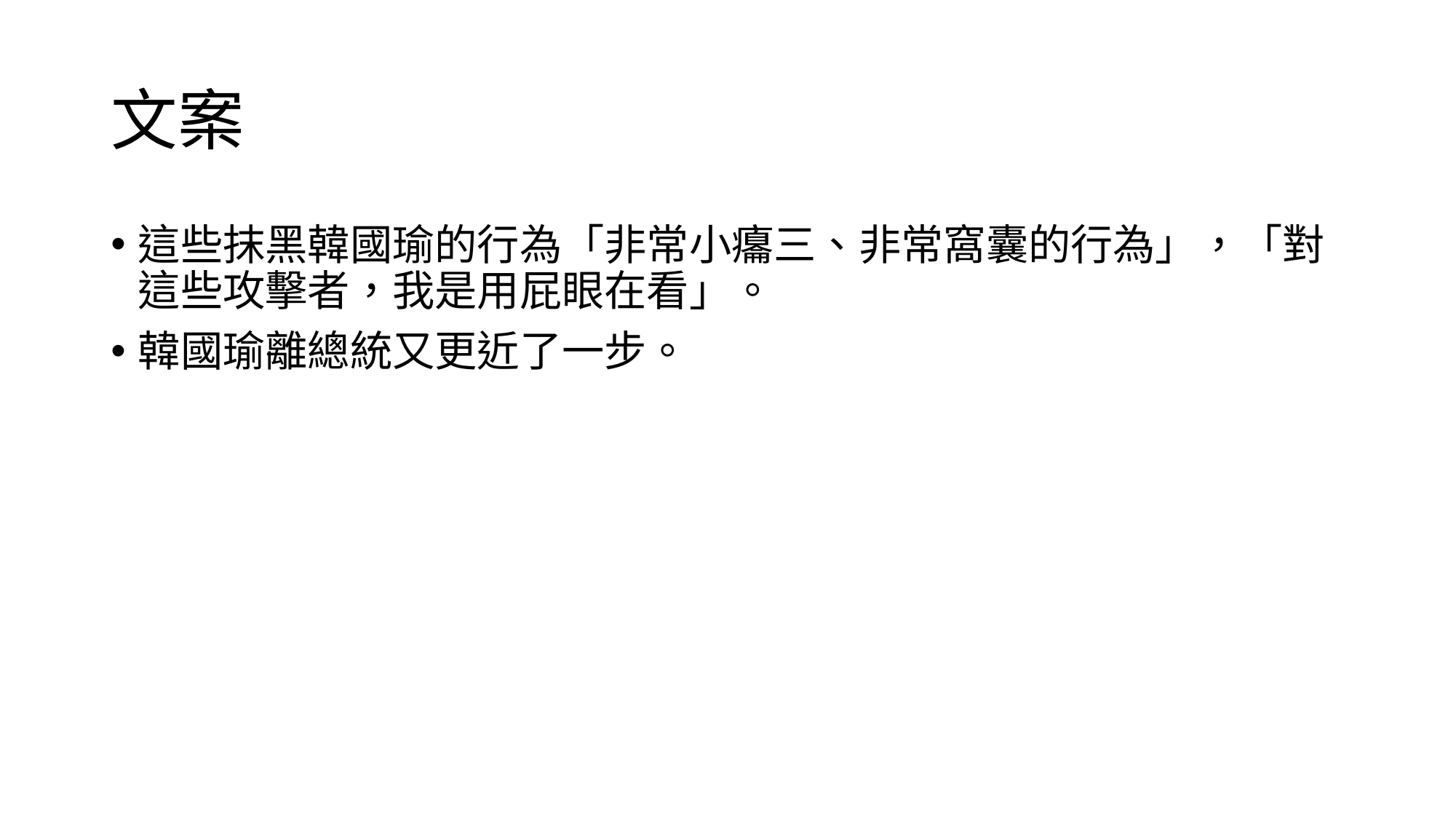

# 文案
這些抹黑韓國瑜的行為「非常小癟三、非常窩囊的行為」，「對這些攻擊者，我是用屁眼在看」。
韓國瑜離總統又更近了一步。